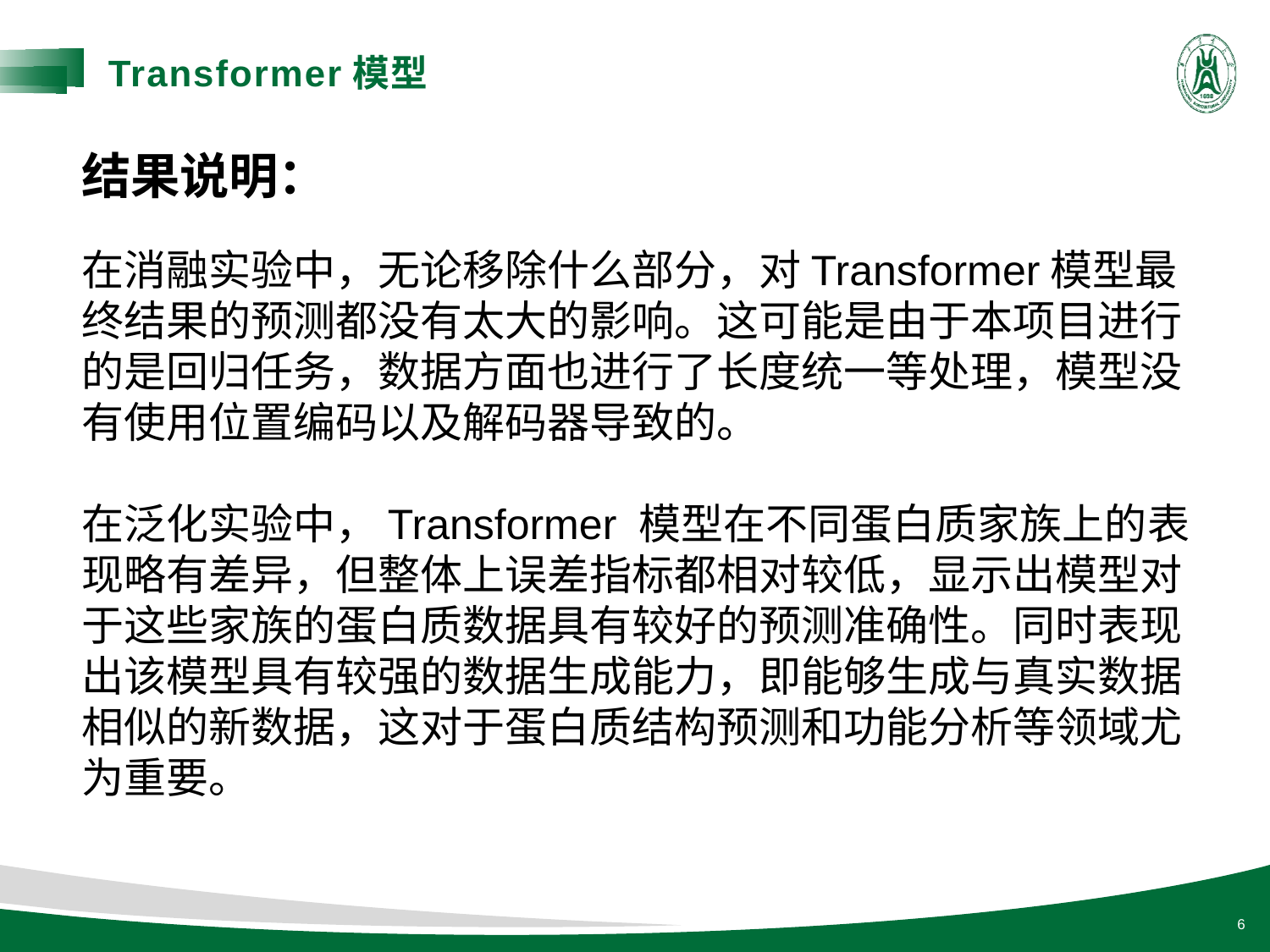

Transformer模型
结果说明：
在消融实验中，无论移除什么部分，对Transformer模型最终结果的预测都没有太大的影响。这可能是由于本项目进行的是回归任务，数据方面也进行了长度统一等处理，模型没有使用位置编码以及解码器导致的。

在泛化实验中，Transformer 模型在不同蛋白质家族上的表现略有差异，但整体上误差指标都相对较低，显示出模型对于这些家族的蛋白质数据具有较好的预测准确性。同时表现出该模型具有较强的数据生成能力，即能够生成与真实数据相似的新数据，这对于蛋白质结构预测和功能分析等领域尤为重要。

6